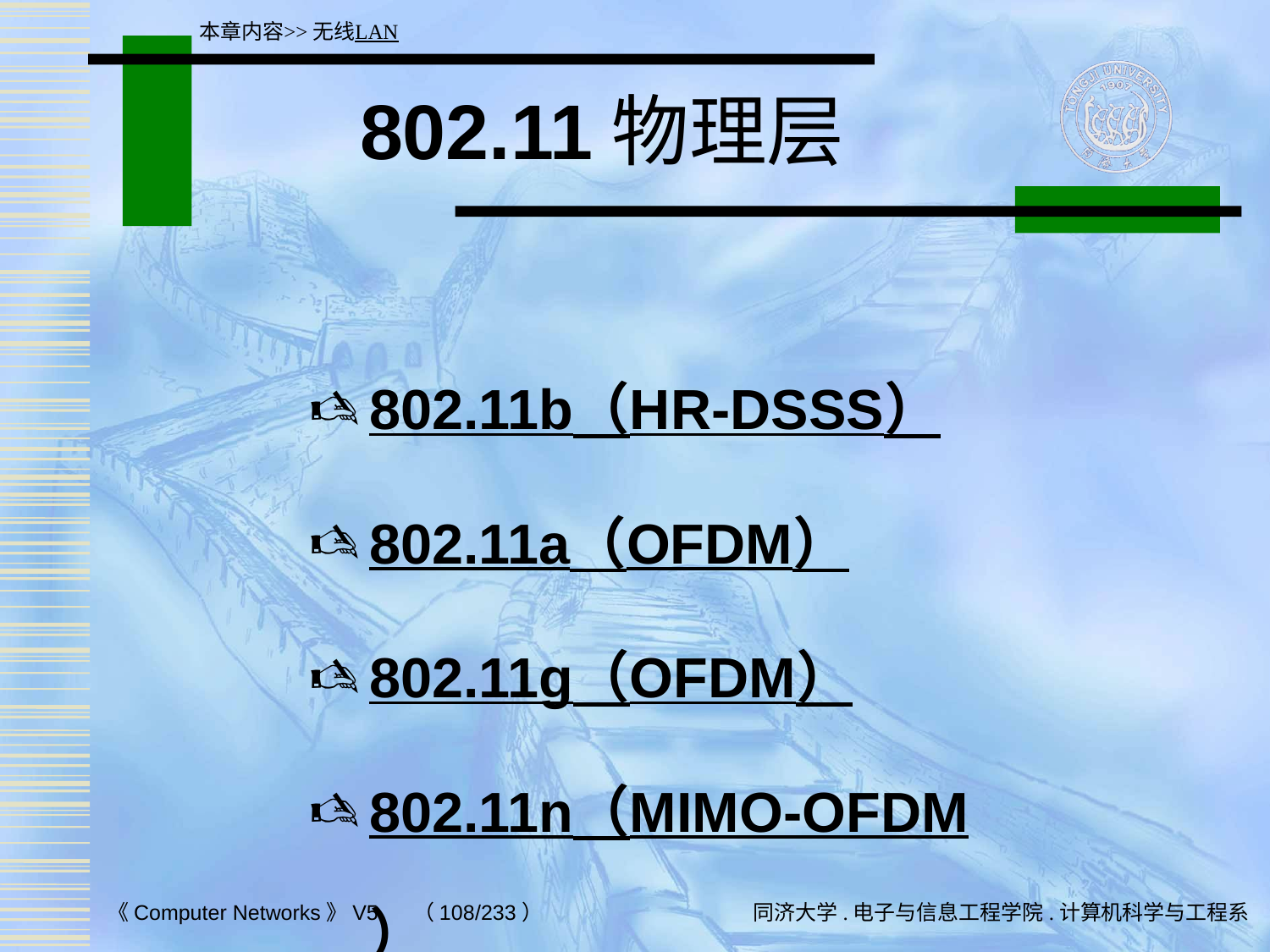

本章内容>>无线LAN
# 802.11物理层
802.11b（HR-DSSS）
802.11a（OFDM）
802.11g（OFDM）
802.11n（MIMO-OFDM）